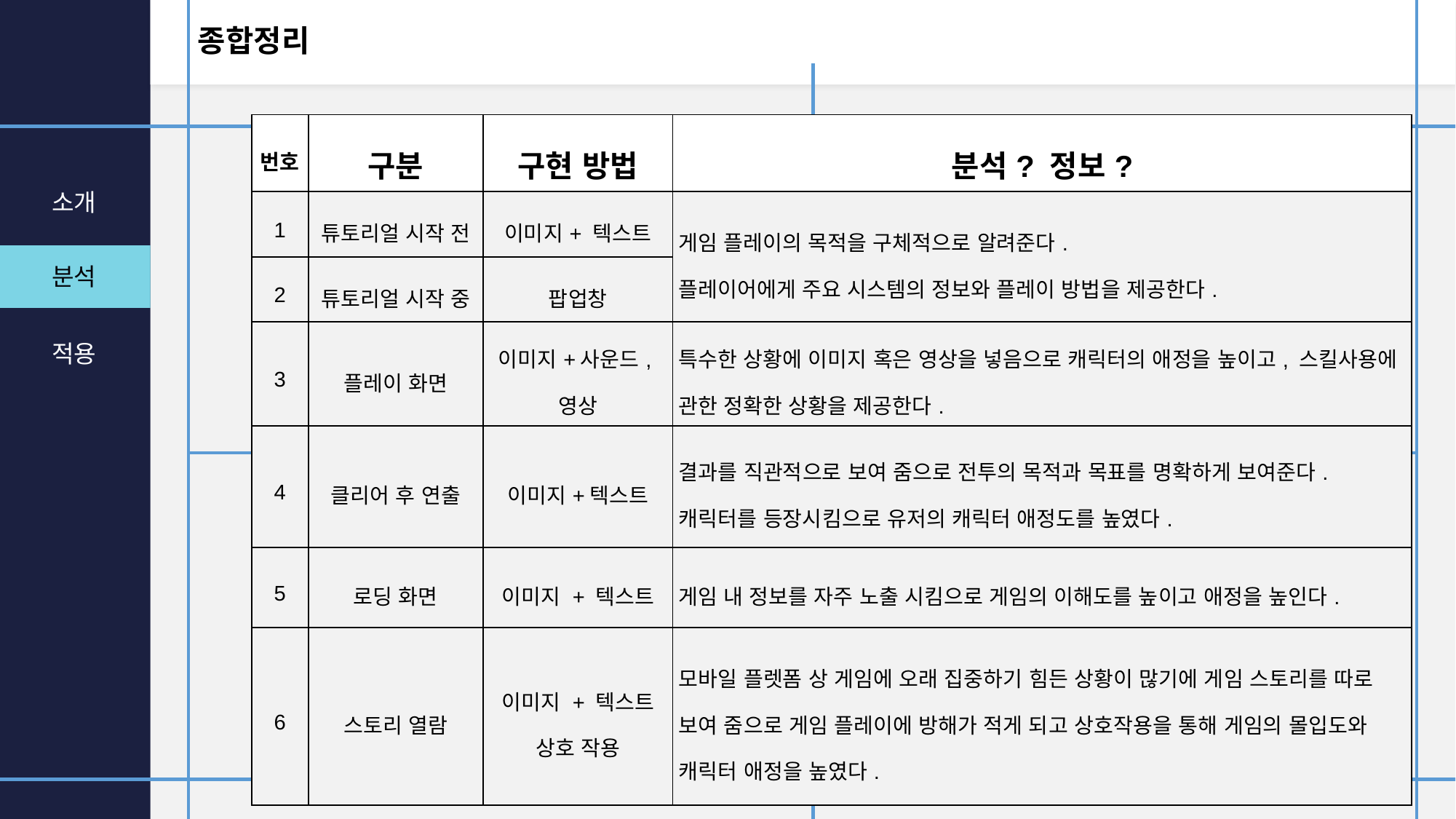

# 종합정리
| 번호 | 구분 | 구현 방법 | 분석? 정보? |
| --- | --- | --- | --- |
| 1 | 튜토리얼 시작 전 | 이미지+ 텍스트 | 게임 플레이의 목적을 구체적으로 알려준다. 플레이어에게 주요 시스템의 정보와 플레이 방법을 제공한다. |
| 2 | 튜토리얼 시작 중 | 팝업창 |  |
| 3 | 플레이 화면 | 이미지+사운드, 영상 | 특수한 상황에 이미지 혹은 영상을 넣음으로 캐릭터의 애정을 높이고, 스킬사용에 관한 정확한 상황을 제공한다. |
| 4 | 클리어 후 연출 | 이미지+텍스트 | 결과를 직관적으로 보여 줌으로 전투의 목적과 목표를 명확하게 보여준다. 캐릭터를 등장시킴으로 유저의 캐릭터 애정도를 높였다. |
| 5 | 로딩 화면 | 이미지 + 텍스트 | 게임 내 정보를 자주 노출 시킴으로 게임의 이해도를 높이고 애정을 높인다. |
| 6 | 스토리 열람 | 이미지 + 텍스트 상호 작용 | 모바일 플렛폼 상 게임에 오래 집중하기 힘든 상황이 많기에 게임 스토리를 따로 보여 줌으로 게임 플레이에 방해가 적게 되고 상호작용을 통해 게임의 몰입도와 캐릭터 애정을 높였다. |